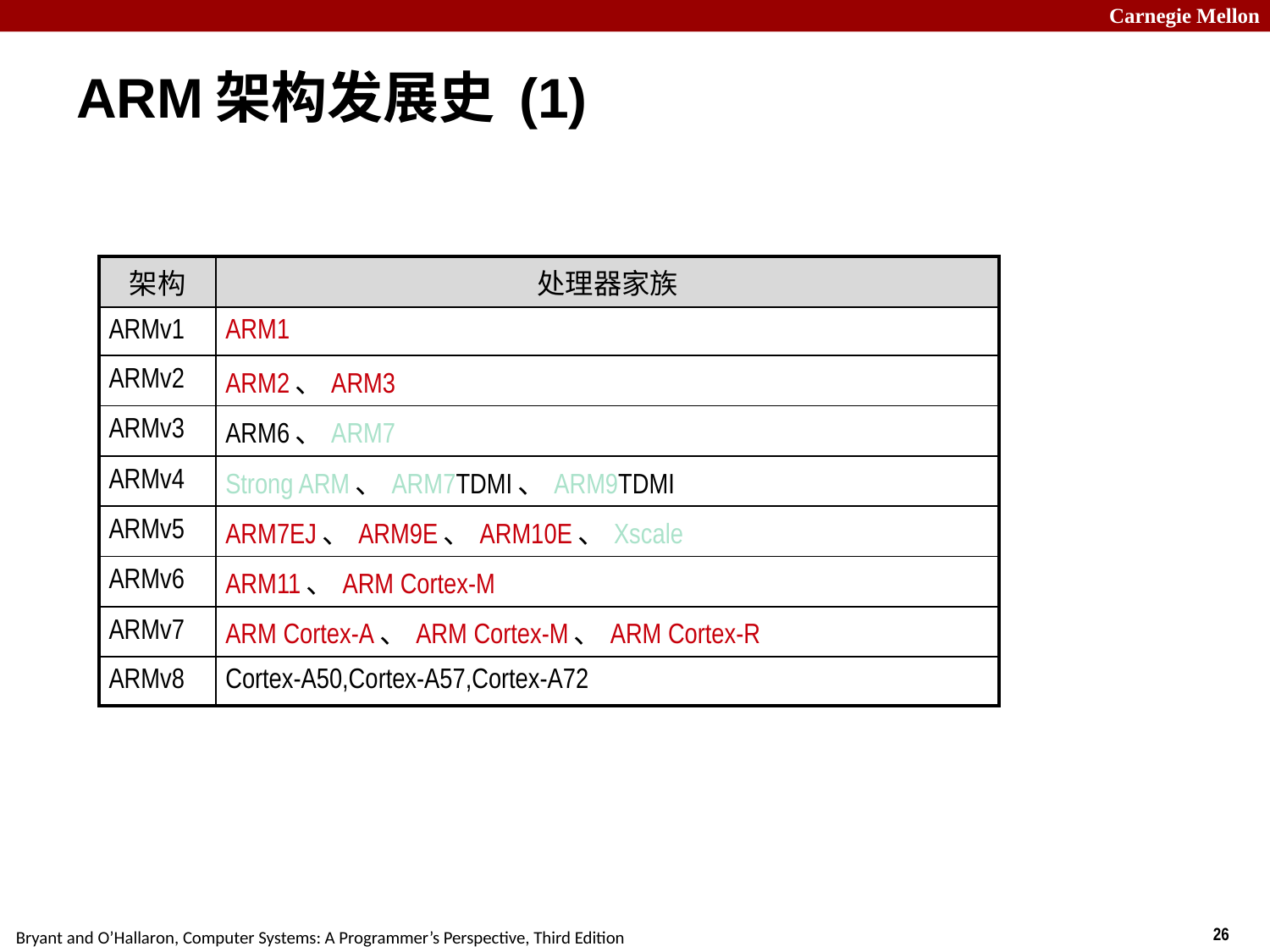

# ARM架构发展史 (1)
| 架构 | 处理器家族 |
| --- | --- |
| ARMv1 | ARM1 |
| ARMv2 | ARM2、ARM3 |
| ARMv3 | ARM6、ARM7 |
| ARMv4 | Strong ARM、ARM7TDMI、ARM9TDMI |
| ARMv5 | ARM7EJ、ARM9E、ARM10E、Xscale |
| ARMv6 | ARM11、ARM Cortex-M |
| ARMv7 | ARM Cortex-A、ARM Cortex-M、ARM Cortex-R |
| ARMv8 | Cortex-A50,Cortex-A57,Cortex-A72 |